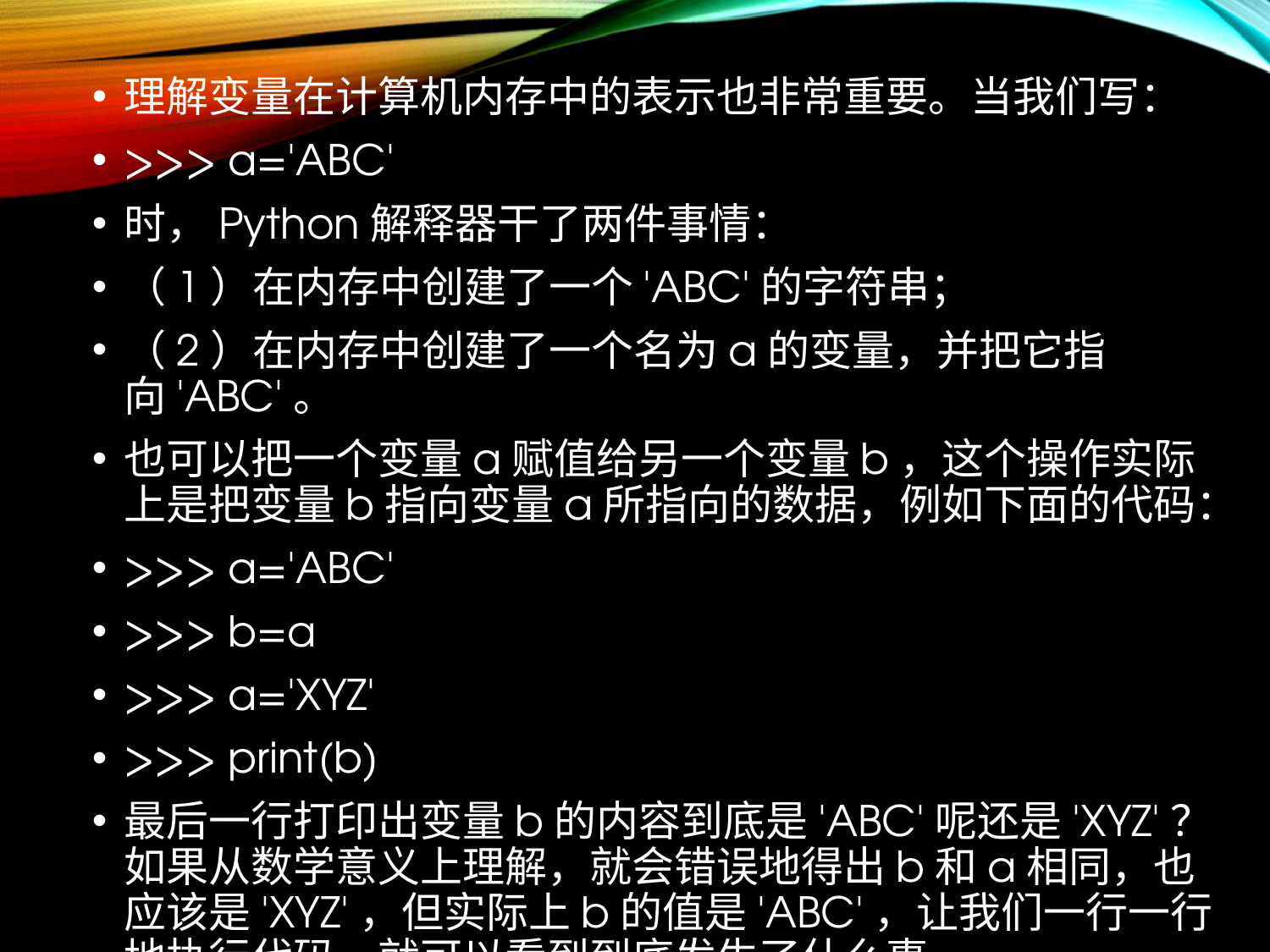

理解变量在计算机内存中的表示也非常重要。当我们写：
>>> a='ABC'
时，Python解释器干了两件事情：
（1）在内存中创建了一个'ABC'的字符串；
（2）在内存中创建了一个名为a的变量，并把它指向'ABC'。
也可以把一个变量a赋值给另一个变量b，这个操作实际上是把变量b指向变量a所指向的数据，例如下面的代码：
>>> a='ABC'
>>> b=a
>>> a='XYZ'
>>> print(b)
最后一行打印出变量b的内容到底是'ABC'呢还是'XYZ'？如果从数学意义上理解，就会错误地得出b和a相同，也应该是'XYZ'，但实际上b的值是'ABC'，让我们一行一行地执行代码，就可以看到到底发生了什么事。